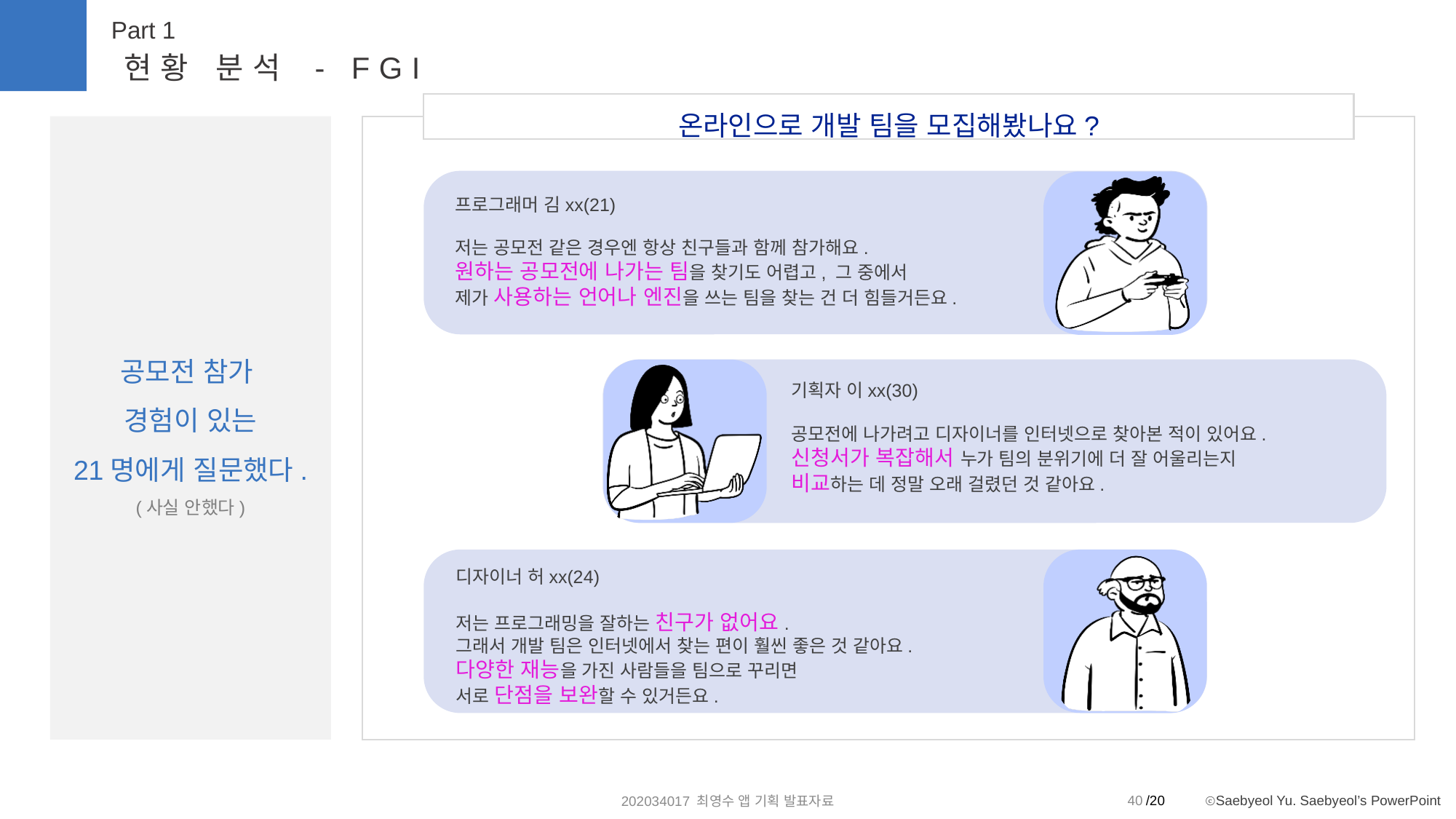

Part 1
현황 분석 - FGI
온라인으로 개발 팀을 모집해봤나요?
공모전 참가
경험이 있는
21명에게 질문했다.
(사실 안했다)

프로그래머 김xx(21)

저는 공모전 같은 경우엔 항상 친구들과 함께 참가해요.
원하는 공모전에 나가는 팀을 찾기도 어렵고, 그 중에서
제가 사용하는 언어나 엔진을 쓰는 팀을 찾는 건 더 힘들거든요.

기획자 이xx(30)

공모전에 나가려고 디자이너를 인터넷으로 찾아본 적이 있어요.
신청서가 복잡해서 누가 팀의 분위기에 더 잘 어울리는지
비교하는 데 정말 오래 걸렸던 것 같아요.

디자이너 허xx(24)

저는 프로그래밍을 잘하는 친구가 없어요.
그래서 개발 팀은 인터넷에서 찾는 편이 훨씬 좋은 것 같아요.
다양한 재능을 가진 사람들을 팀으로 꾸리면
서로 단점을 보완할 수 있거든요.
40
202034017 최영수 앱 기획 발표자료